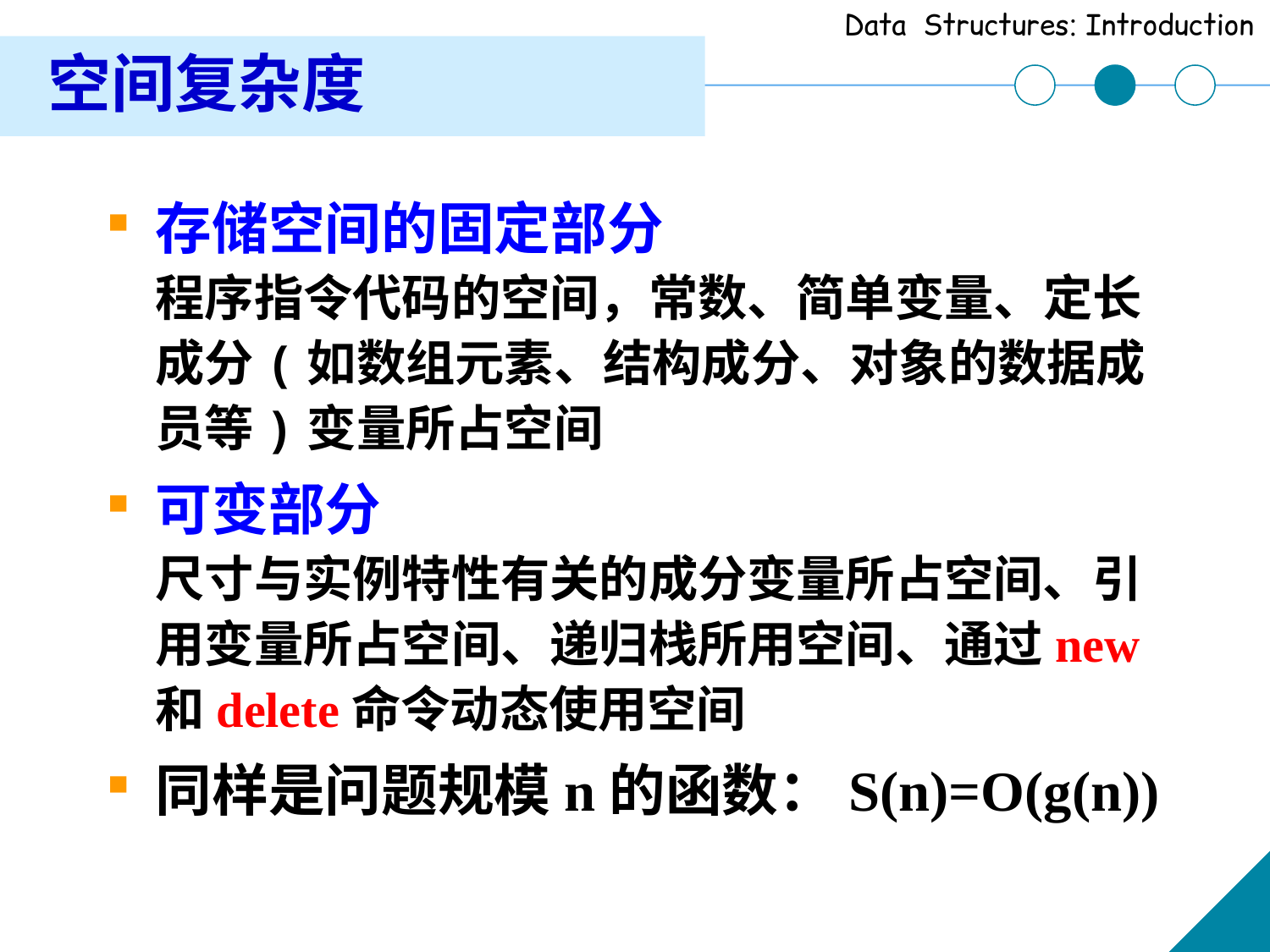

# 空间复杂度

存储空间的固定部分
程序指令代码的空间，常数、简单变量、定长成分(如数组元素、结构成分、对象的数据成员等)变量所占空间
可变部分
尺寸与实例特性有关的成分变量所占空间、引用变量所占空间、递归栈所用空间、通过new和delete命令动态使用空间
同样是问题规模n的函数：S(n)=O(g(n))